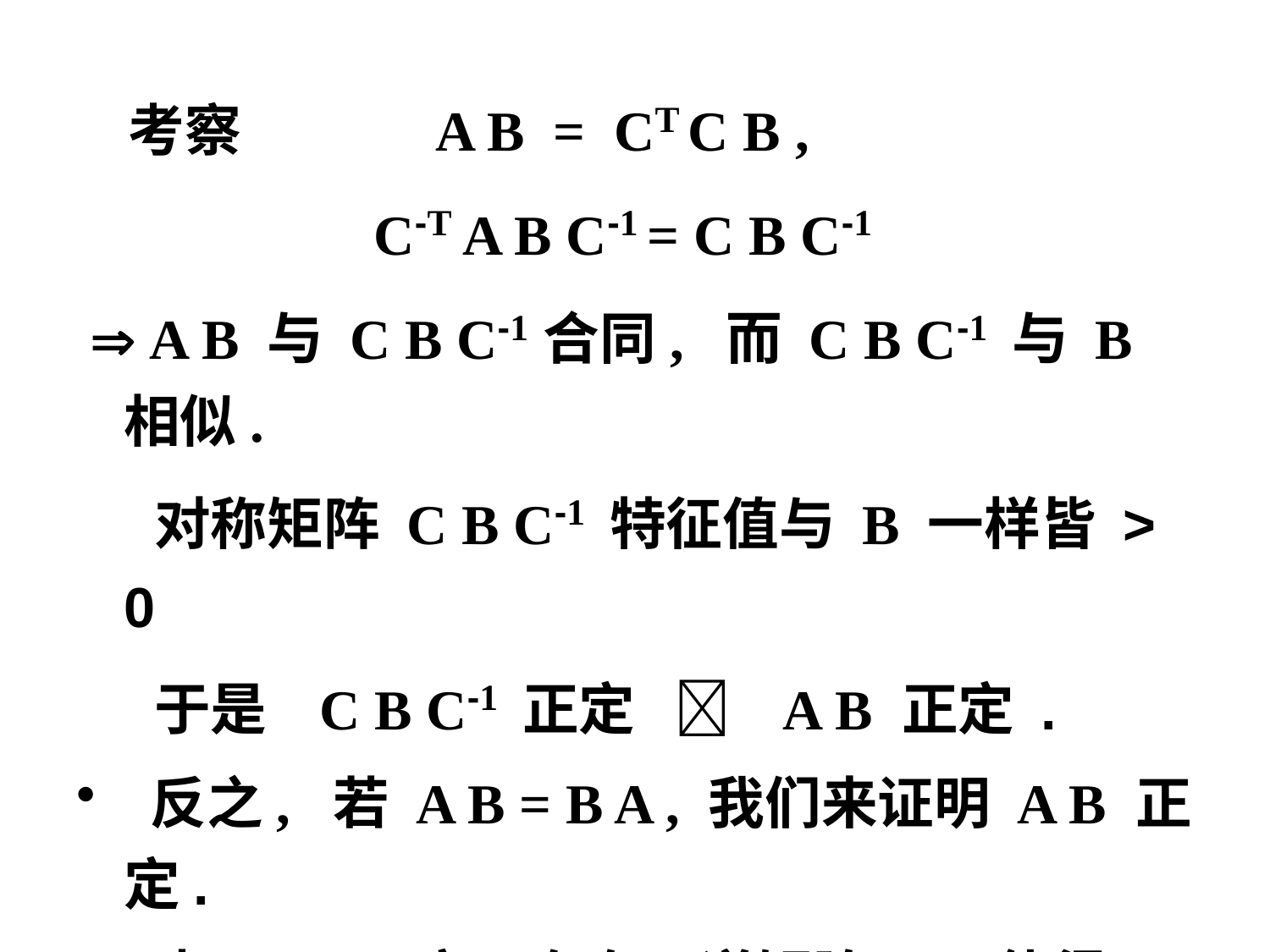

考察              A B  =  CT C B ,
                     C-T A B C-1 = C B C-1
 ⇒ A B 与 C B C-1合同,  而 C B C-1 与 B 相似.
     对称矩阵 C B C-1 特征值与 B 一样皆 > 0
     于是   C B C-1 正定   ⇒   A B 正定 .
 反之,  若 A B = B A , 我们来证明 A B 正定.
     由于 A 正定, 存在可逆矩阵 C , 使得
                            A = CT C .